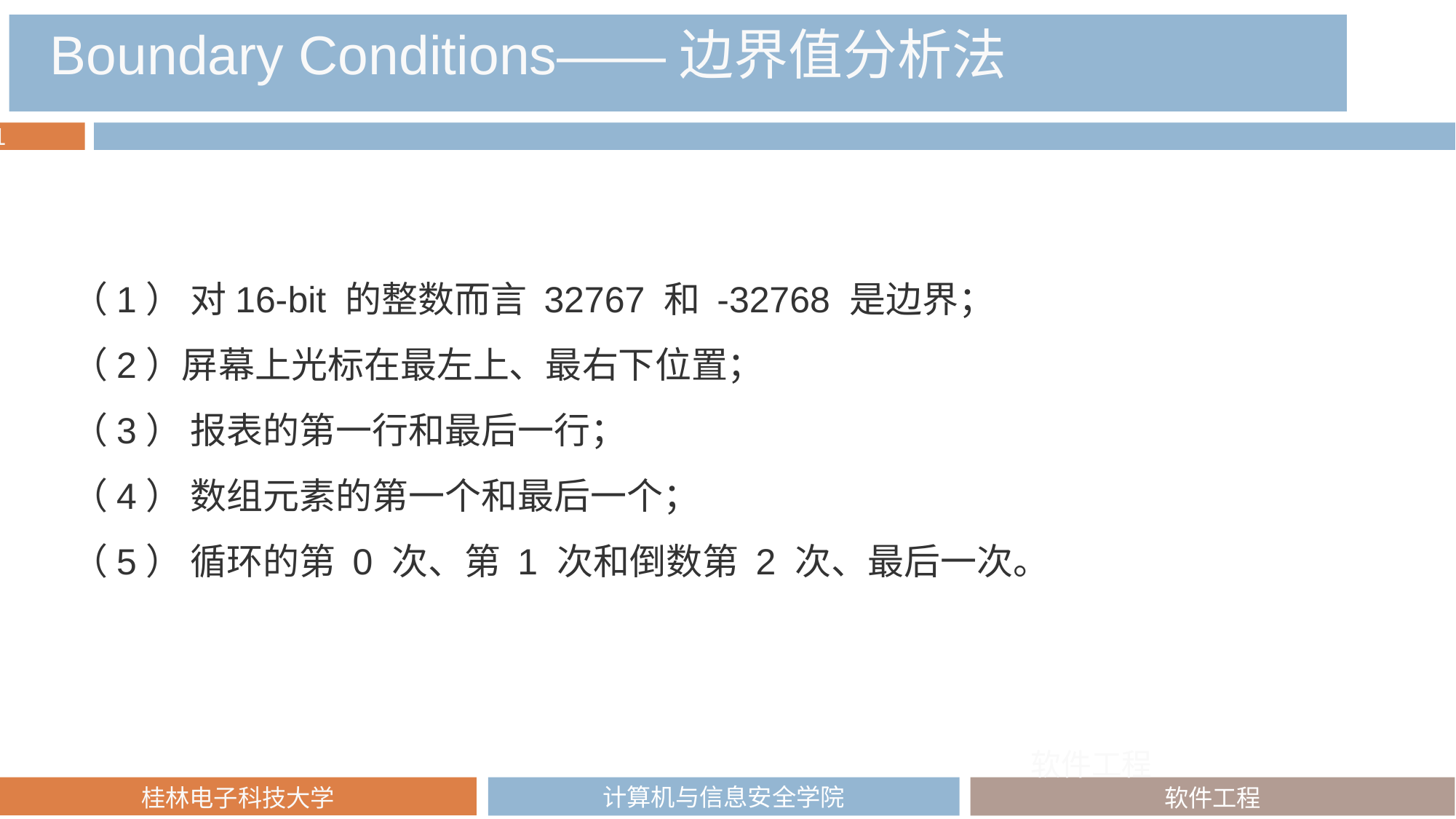

Boundary Conditions——边界值分析法

（1） 对16-bit 的整数而言 32767 和 -32768 是边界；
（2）屏幕上光标在最左上、最右下位置；
（3） 报表的第一行和最后一行；
（4） 数组元素的第一个和最后一个；
（5） 循环的第 0 次、第 1 次和倒数第 2 次、最后一次。
软件工程